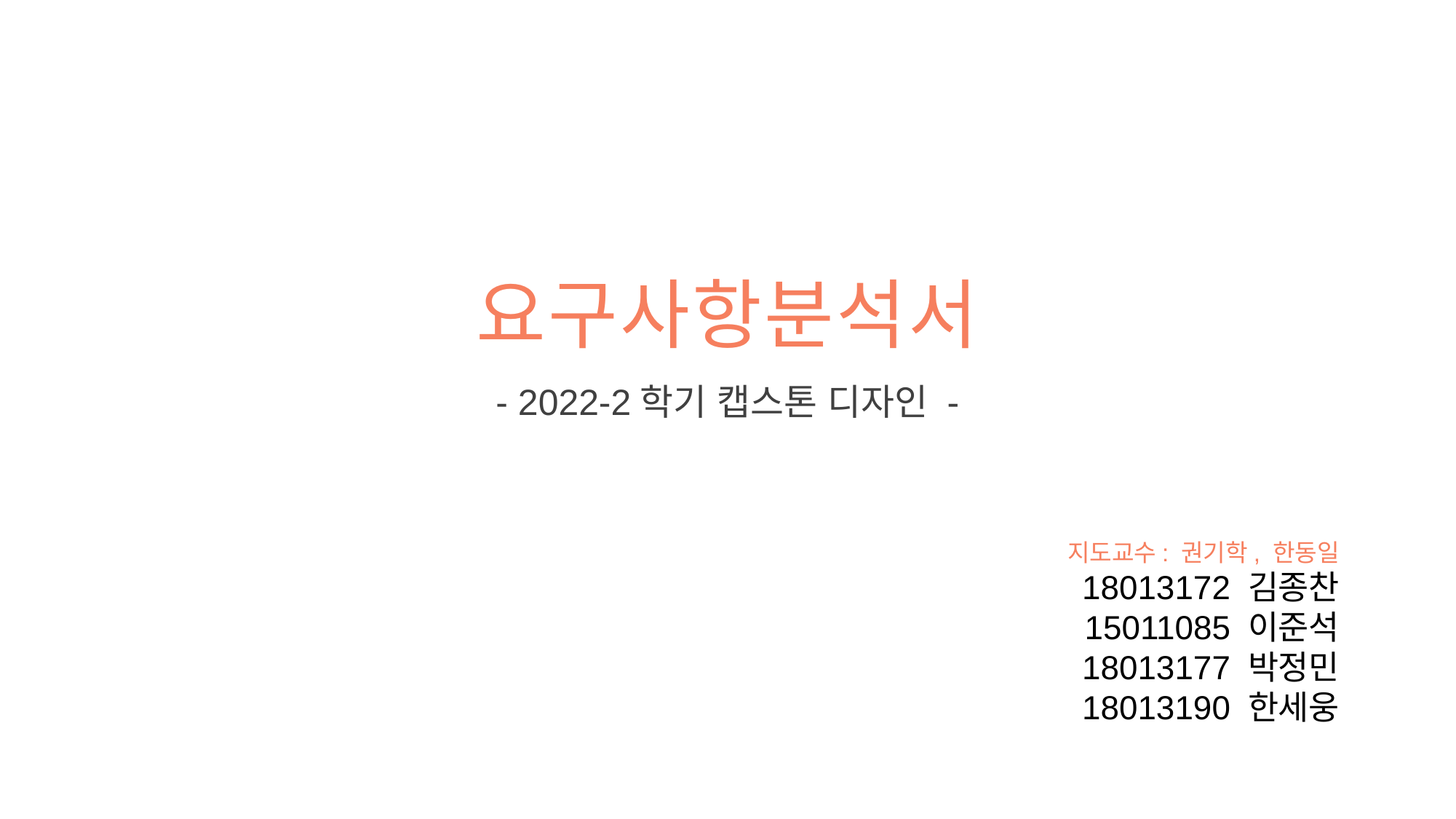

# 요구사항분석서
- 2022-2학기 캡스톤 디자인 -
지도교수: 권기학, 한동일
18013172 김종찬
15011085 이준석
18013177 박정민
18013190 한세웅